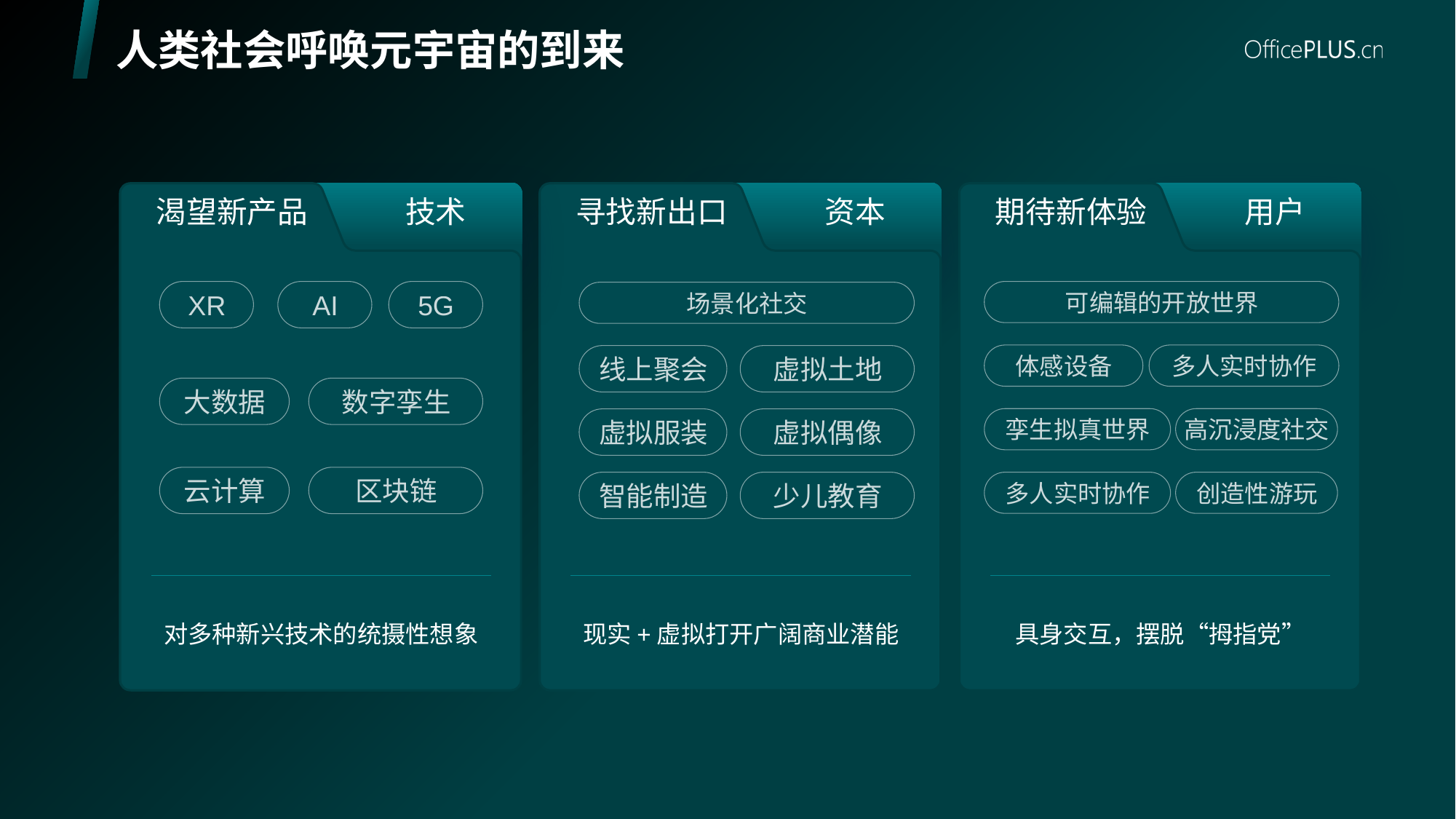

# 人类社会呼唤元宇宙的到来

资本

技术

用户
渴望新产品
寻找新出口
期待新体验
XR
AI
5G
大数据
数字孪生
云计算
区块链
可编辑的开放世界
体感设备
多人实时协作
孪生拟真世界
高沉浸度社交
多人实时协作
创造性游玩
场景化社交
线上聚会
虚拟土地
虚拟服装
虚拟偶像
智能制造
少儿教育
对多种新兴技术的统摄性想象
现实+虚拟打开广阔商业潜能
具身交互，摆脱“拇指党”